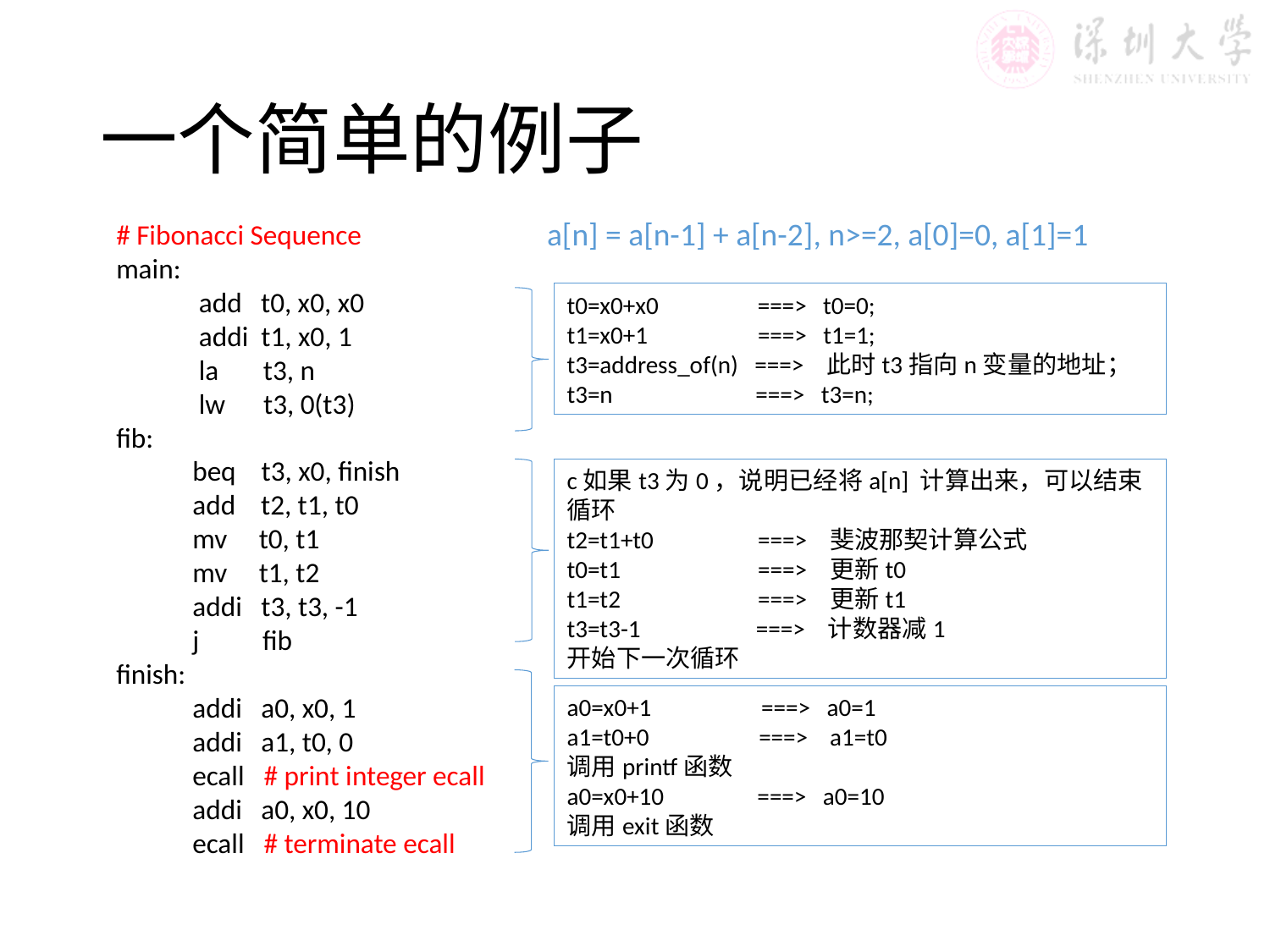

# 一个简单的例子
a[n] = a[n-1] + a[n-2], n>=2, a[0]=0, a[1]=1
# Fibonacci Sequence
main:
             add   t0, x0, x0
             addi  t1, x0, 1
             la       t3, n
             lw      t3, 0(t3)
fib:
            beq    t3, x0, finish
            add    t2, t1, t0
            mv     t0, t1
            mv     t1, t2
            addi   t3, t3, -1
            j          fib
finish:
            addi   a0, x0, 1
            addi   a1, t0, 0
            ecall   # print integer ecall
            addi   a0, x0, 10
            ecall   # terminate ecall
t0=x0+x0                  ===>   t0=0;
t1=x0+1                    ===>   t1=1;
t3=address_of(n)   ===>   此时t3指向n变量的地址；
t3=n                          ===>   t3=n;

c如果t3为0，说明已经将a[n] 计算出来，可以结束循环
t2=t1+t0                   ===>   斐波那契计算公式
t0=t1                         ===>   更新t0
t1=t2                         ===>   更新t1
t3=t3-1                     ===>   计数器减1
开始下一次循环

a0=x0+1                    ===>   a0=1
a1=t0+0                    ===>    a1=t0
调用printf函数
a0=x0+10                 ===>   a0=10
调用exit函数